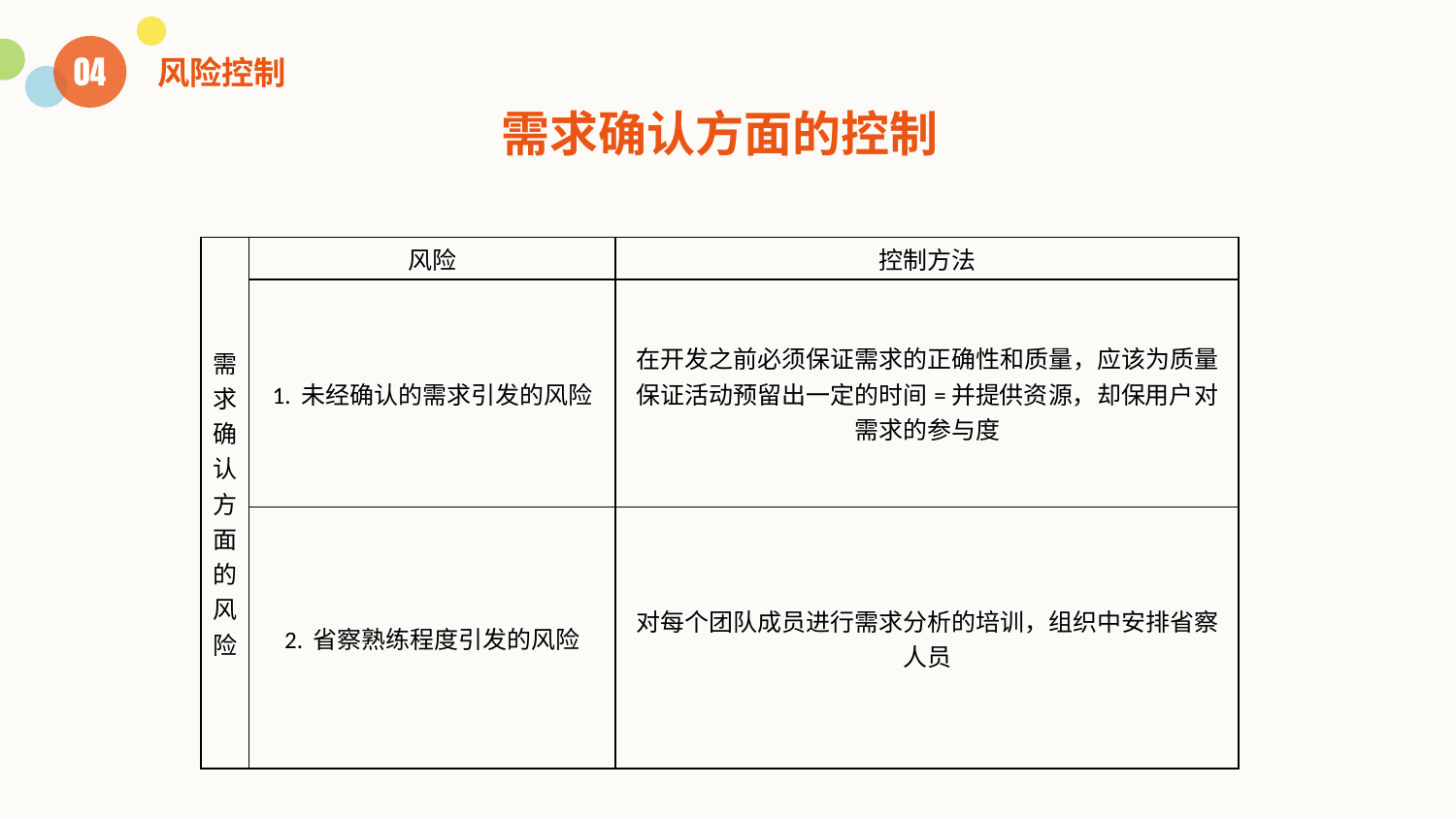

风险控制
04

需求确认方面的控制
| 需求确认方面的风险 | 风险 | 控制方法 |
| --- | --- | --- |
|  | 1. 未经确认的需求引发的风险 | 在开发之前必须保证需求的正确性和质量，应该为质量保证活动预留出一定的时间=并提供资源，却保用户对需求的参与度 |
|  | 2. 省察熟练程度引发的风险 | 对每个团队成员进行需求分析的培训，组织中安排省察人员 |